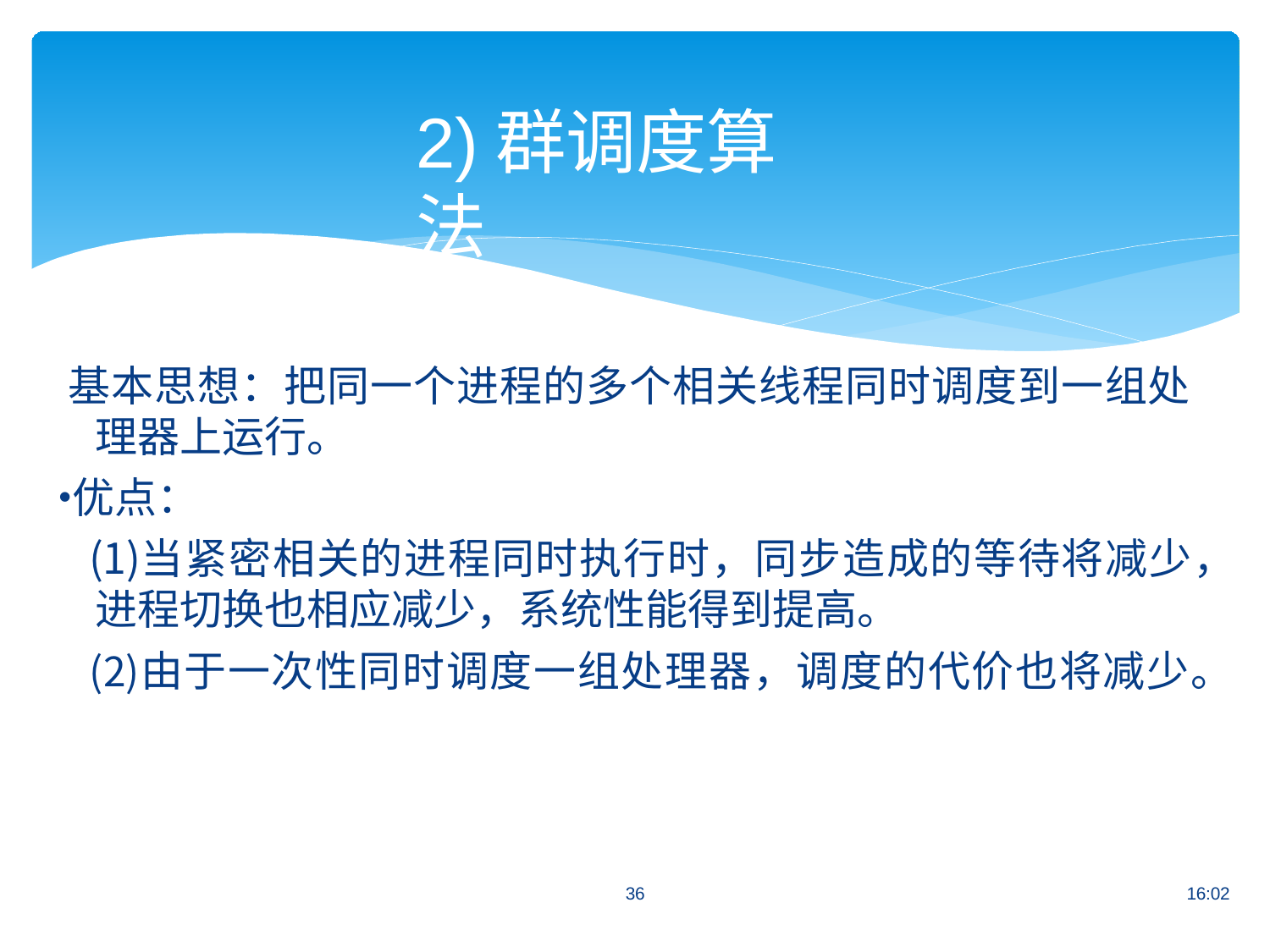

# 2)群调度算法

基本思想：把同一个进程的多个相关线程同时调度到一组处 理器上运行。
优点：
当紧密相关的进程同时执行时，同步造成的等待将减少，
进程切换也相应减少，系统性能得到提高。
由于一次性同时调度一组处理器，调度的代价也将减少。
36
16:02